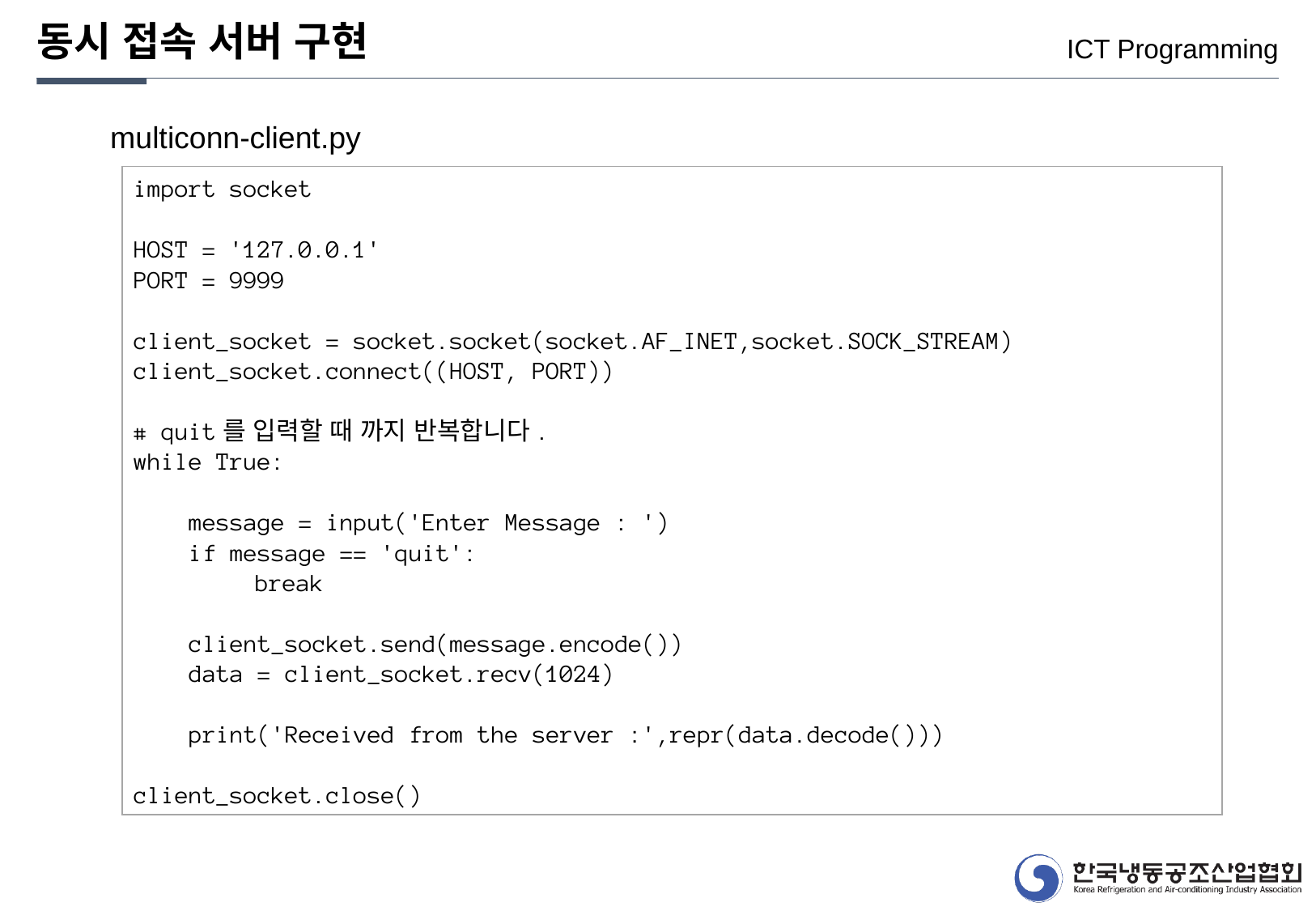

동시 접속 서버 구현
ICT Programming

multiconn-client.py
import socket

HOST = '127.0.0.1'
PORT = 9999

client_socket = socket.socket(socket.AF_INET,socket.SOCK_STREAM)
client_socket.connect((HOST, PORT))

# quit를 입력할 때 까지 반복합니다.
while True:

    message = input('Enter Message : ')
    if message == 'quit':
    	break

    client_socket.send(message.encode())
    data = client_socket.recv(1024)

    print('Received from the server :',repr(data.decode()))

client_socket.close()